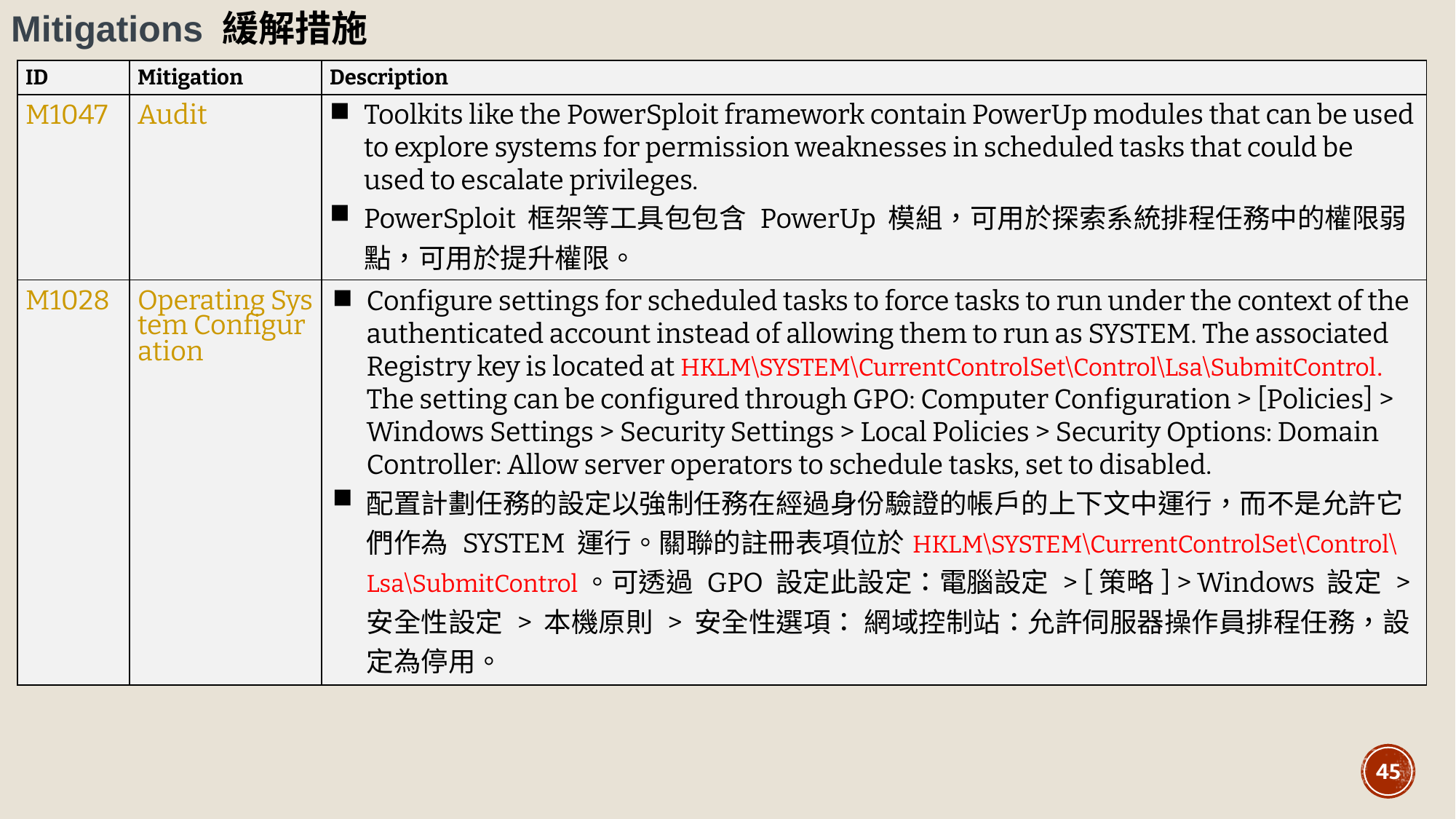

Mitigations 緩解措施
| ID | Mitigation | Description |
| --- | --- | --- |
| M1047 | Audit | Toolkits like the PowerSploit framework contain PowerUp modules that can be used to explore systems for permission weaknesses in scheduled tasks that could be used to escalate privileges. PowerSploit 框架等工具包包含 PowerUp 模組，可用於探索系統排程任務中的權限弱點，可用於提升權限。 |
| M1028 | Operating System Configuration | Configure settings for scheduled tasks to force tasks to run under the context of the authenticated account instead of allowing them to run as SYSTEM. The associated Registry key is located at HKLM\SYSTEM\CurrentControlSet\Control\Lsa\SubmitControl. The setting can be configured through GPO: Computer Configuration > [Policies] > Windows Settings > Security Settings > Local Policies > Security Options: Domain Controller: Allow server operators to schedule tasks, set to disabled. 配置計劃任務的設定以強制任務在經過身份驗證的帳戶的上下文中運行，而不是允許它們作為 SYSTEM 運行。關聯的註冊表項位於HKLM\SYSTEM\CurrentControlSet\Control\Lsa\SubmitControl。可透過 GPO 設定此設定：電腦設定 > [策略] > Windows 設定 > 安全性設定 > 本機原則 > 安全性選項： 網域控制站：允許伺服器操作員排程任務，設定為停用。 |
45